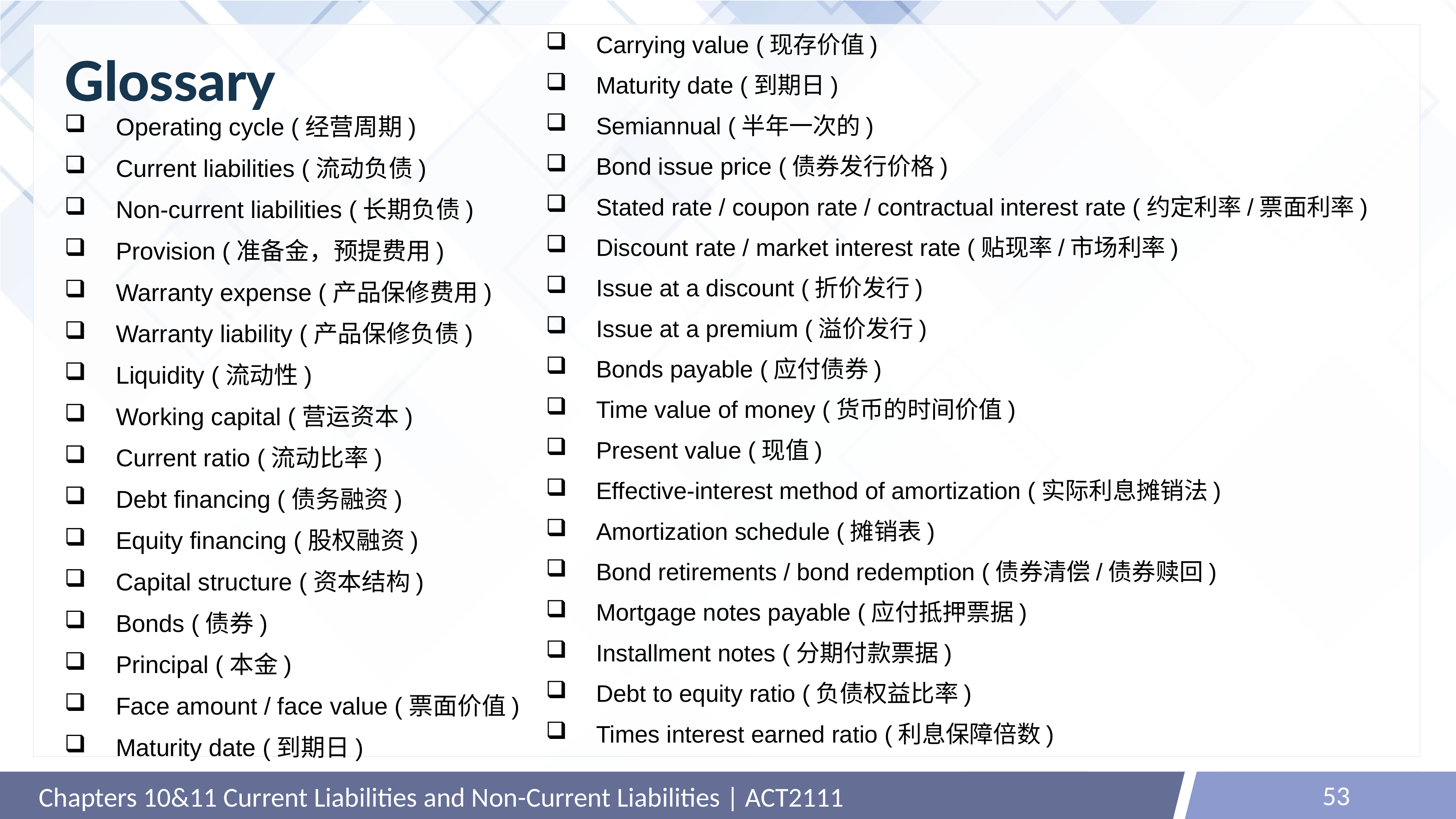

Carrying value (现存价值)
Maturity date (到期日)
Semiannual (半年一次的)
Bond issue price (债券发行价格)
Stated rate / coupon rate / contractual interest rate (约定利率/票面利率)
Discount rate / market interest rate (贴现率/市场利率)
Issue at a discount (折价发行)
Issue at a premium (溢价发行)
Bonds payable (应付债券)
Time value of money (货币的时间价值)
Present value (现值)
Effective-interest method of amortization (实际利息摊销法)
Amortization schedule (摊销表)
Bond retirements / bond redemption (债券清偿/债券赎回)
Mortgage notes payable (应付抵押票据)
Installment notes (分期付款票据)
Debt to equity ratio (负债权益比率)
Times interest earned ratio (利息保障倍数)

# Glossary
Operating cycle (经营周期)
Current liabilities (流动负债)
Non-current liabilities (长期负债)
Provision (准备金，预提费用)
Warranty expense (产品保修费用)
Warranty liability (产品保修负债)
Liquidity (流动性)
Working capital (营运资本)
Current ratio (流动比率)
Debt financing (债务融资)
Equity financing (股权融资)
Capital structure (资本结构)
Bonds (债券)
Principal (本金)
Face amount / face value (票面价值)
Maturity date (到期日)

53
Chapters 10&11 Current Liabilities and Non-Current Liabilities | ACT2111